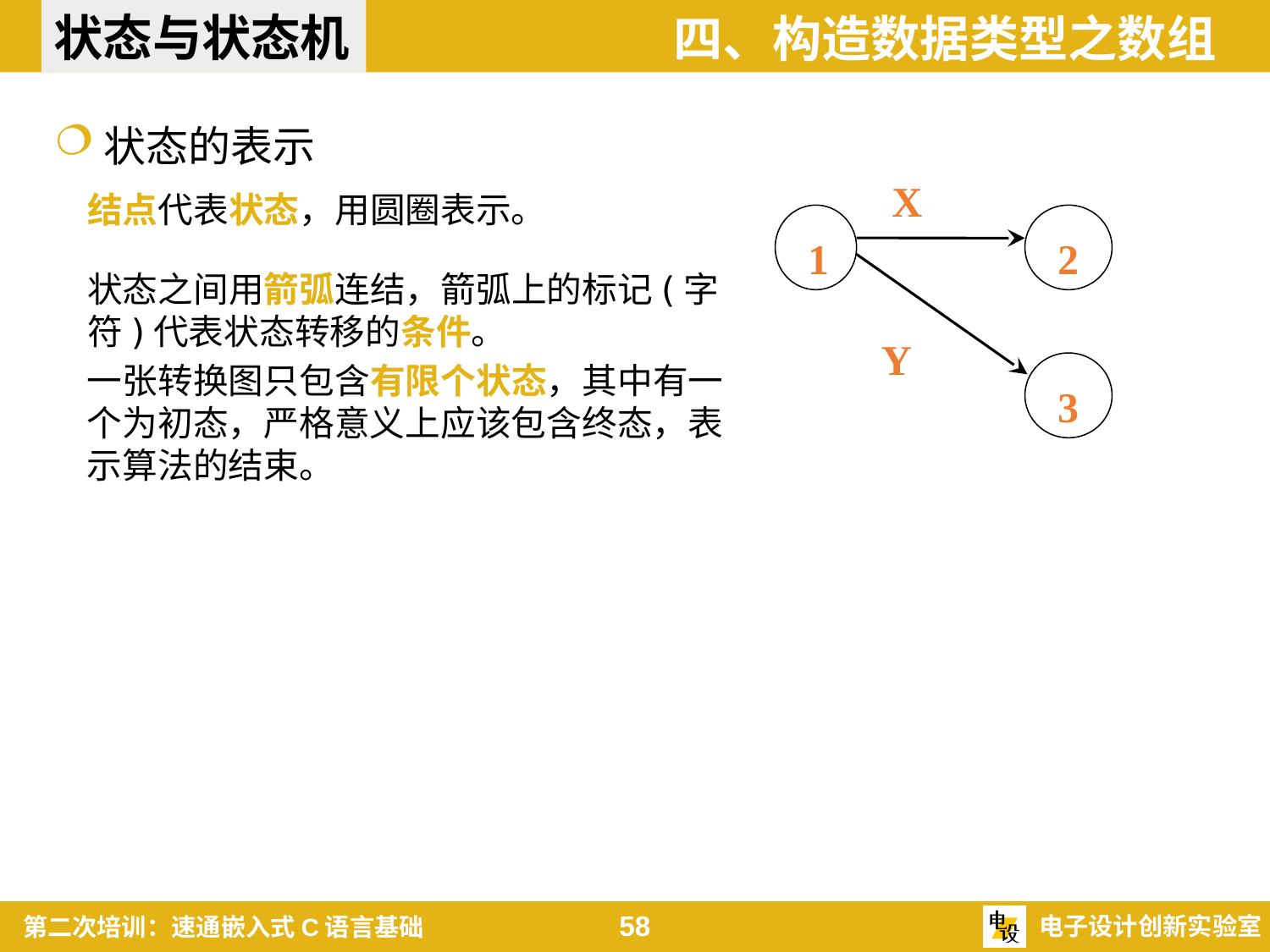

状态与状态机
四、构造数据类型之数组
状态的表示
X

Y
结点代表状态，用圆圈表示。
1
2
3
状态之间用箭弧连结，箭弧上的标记(字符)代表状态转移的条件。
一张转换图只包含有限个状态，其中有一个为初态，严格意义上应该包含终态，表示算法的结束。
58